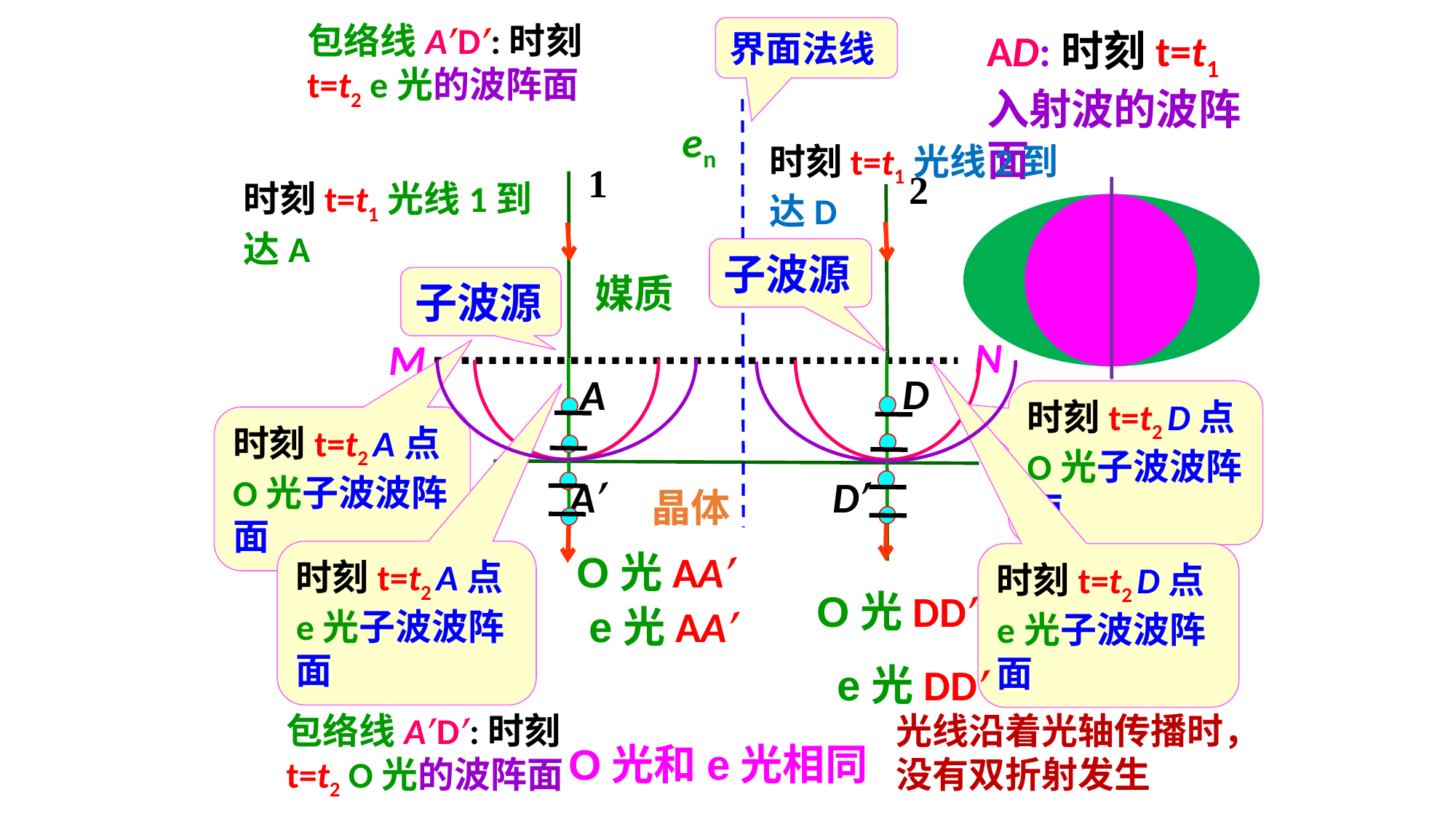

包络线A’D’:时刻t=t2 e光的波阵面
界面法线
AD:时刻t=t1入射波的波阵面

en
时刻t=t1光线2到达D
1
2
时刻t=t1光线1到达A

子波源
媒质
子波源
N
M

D
A

时刻t=t2 D点O光子波波阵面

时刻t=t2 A点O光子波波阵面

A’
D’
晶体

O光AA’
时刻t=t2 A点e光子波波阵面
时刻t=t2 D点e光子波波阵面
O光DD’
e光AA’
e光DD’
包络线A’D’:时刻t=t2 O光的波阵面
光线沿着光轴传播时，没有双折射发生
O光和e光相同